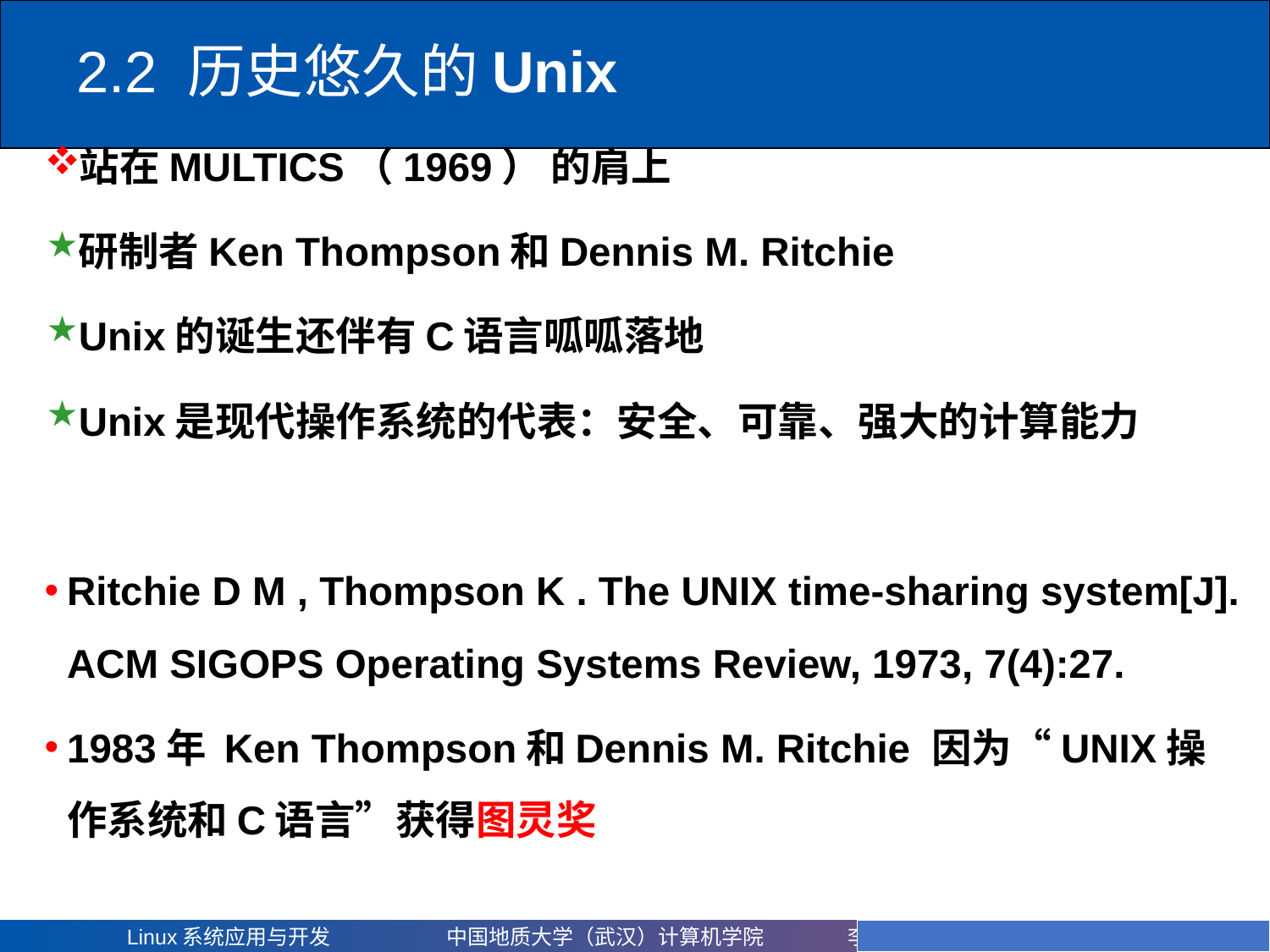

# 2.2 历史悠久的Unix

站在MULTICS（1969） 的肩上
研制者Ken Thompson和Dennis M. Ritchie
Unix的诞生还伴有C语言呱呱落地
Unix是现代操作系统的代表：安全、可靠、强大的计算能力

Ritchie D M , Thompson K . The UNIX time-sharing system[J]. ACM SIGOPS Operating Systems Review, 1973, 7(4):27.
1983年 Ken Thompson和Dennis M. Ritchie 因为“UNIX操作系统和C语言”获得图灵奖